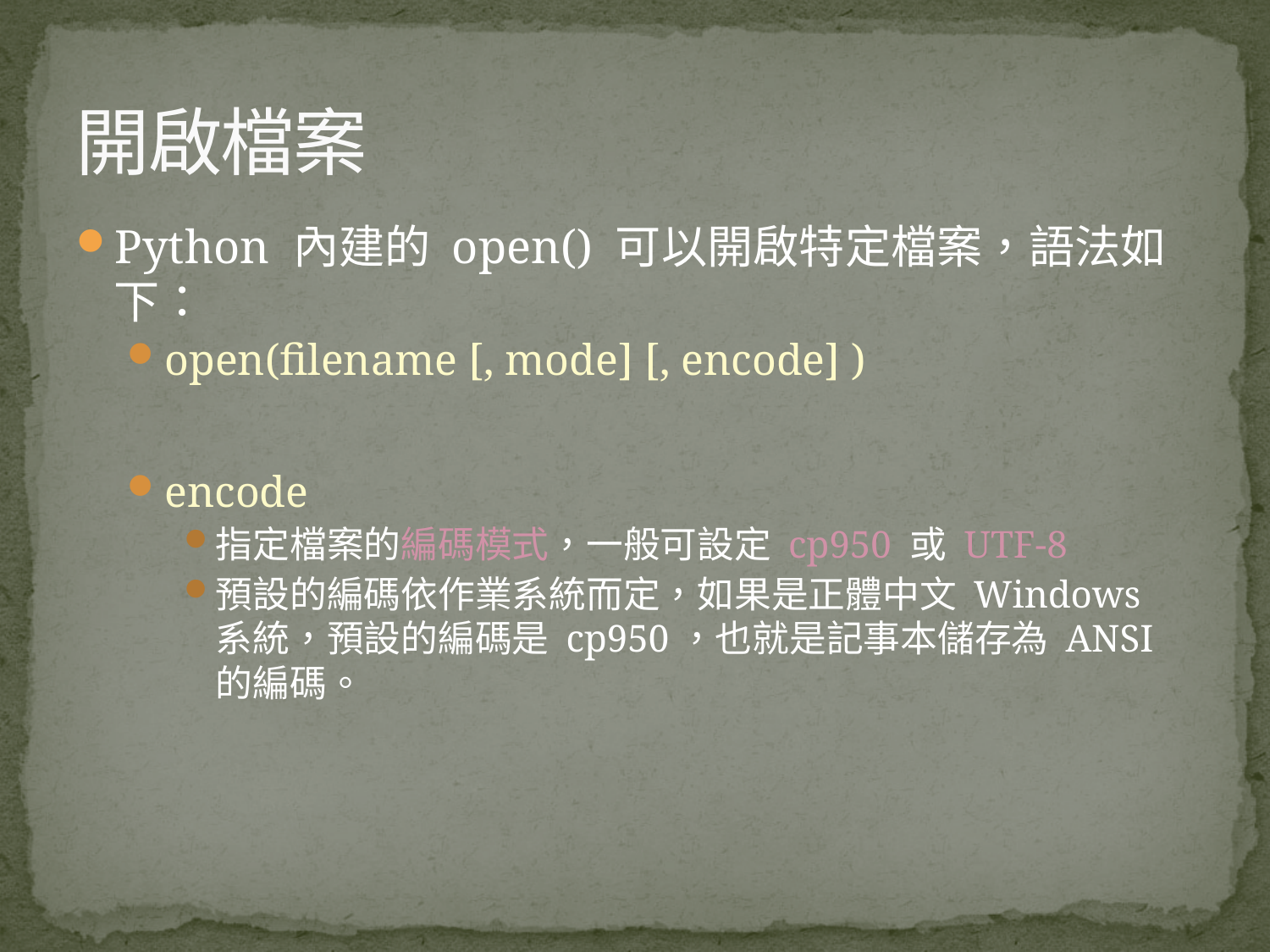

207
# 開啟檔案
Python 內建的 open() 可以開啟特定檔案，語法如下：
open(filename [, mode] [, encode] )

encode
指定檔案的編碼模式，一般可設定 cp950 或 UTF-8
預設的編碼依作業系統而定，如果是正體中文 Windows 系統，預設的編碼是 cp950，也就是記事本儲存為 ANSI 的編碼。